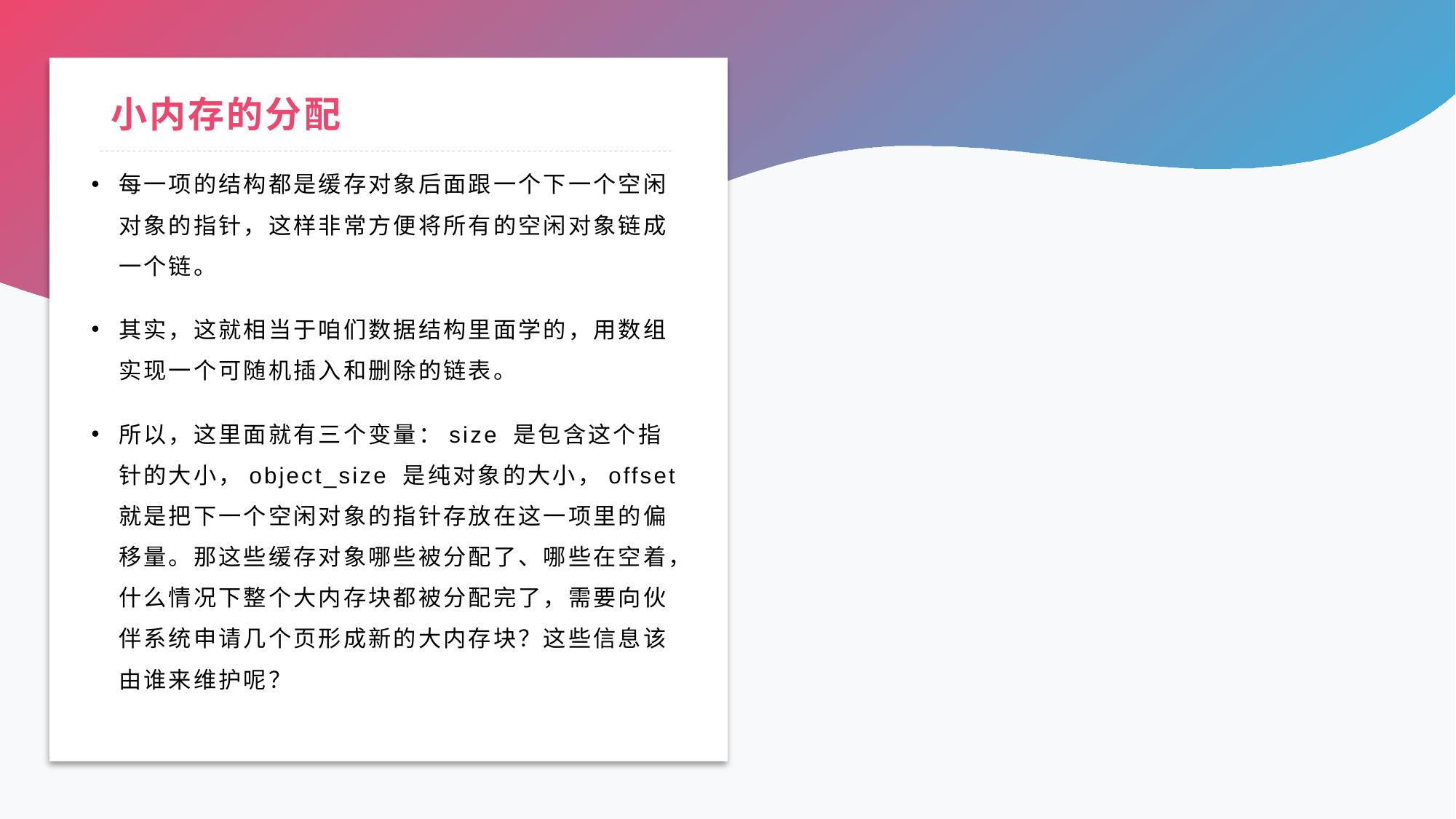

# 小内存的分配
每一项的结构都是缓存对象后面跟一个下一个空闲对象的指针，这样非常方便将所有的空闲对象链成一个链。
其实，这就相当于咱们数据结构里面学的，用数组实现一个可随机插入和删除的链表。
所以，这里面就有三个变量：size 是包含这个指针的大小，object_size 是纯对象的大小，offset 就是把下一个空闲对象的指针存放在这一项里的偏移量。那这些缓存对象哪些被分配了、哪些在空着，什么情况下整个大内存块都被分配完了，需要向伙伴系统申请几个页形成新的大内存块？这些信息该由谁来维护呢？